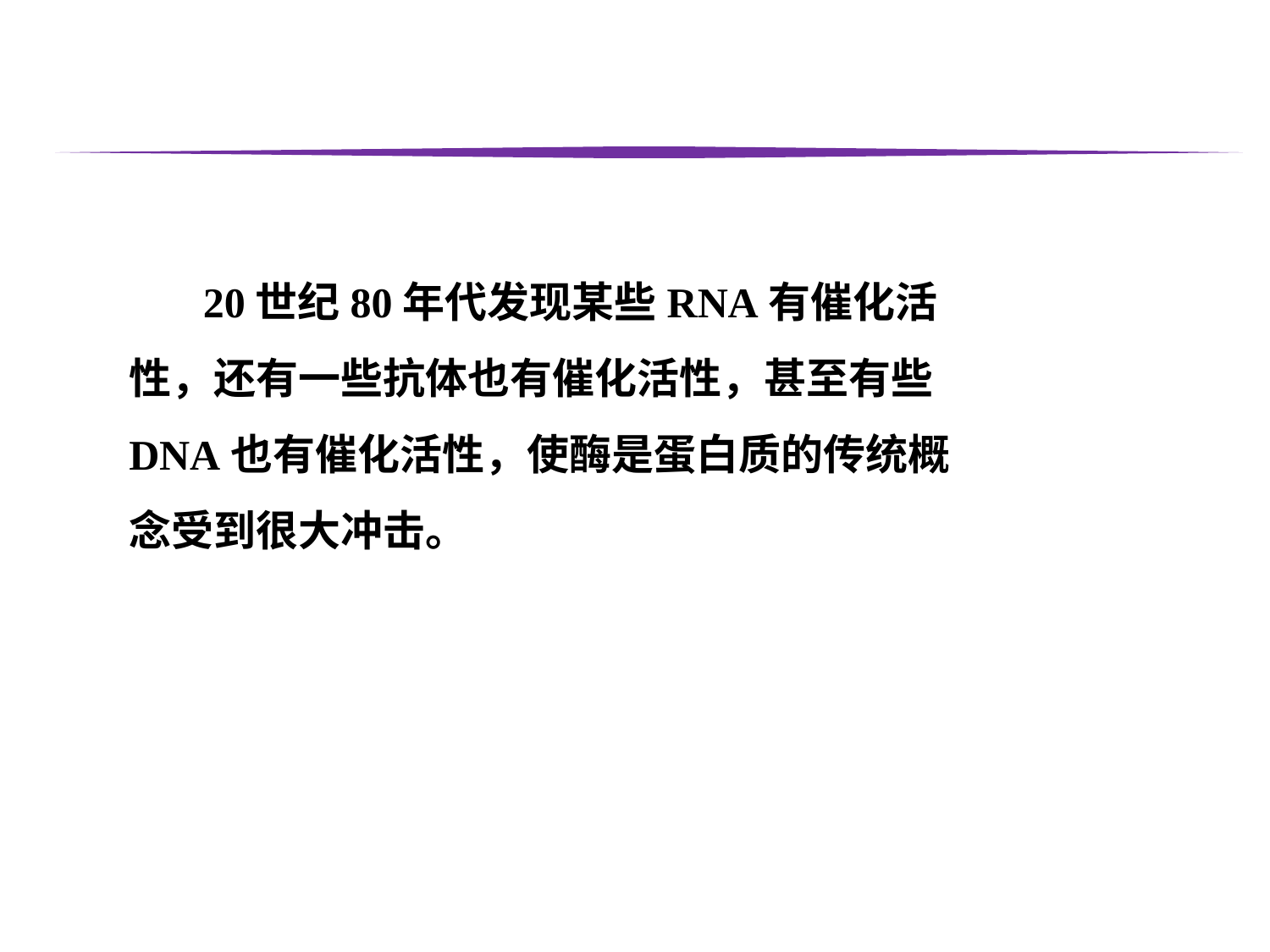

20世纪80年代发现某些RNA有催化活性，还有一些抗体也有催化活性，甚至有些DNA也有催化活性，使酶是蛋白质的传统概念受到很大冲击。